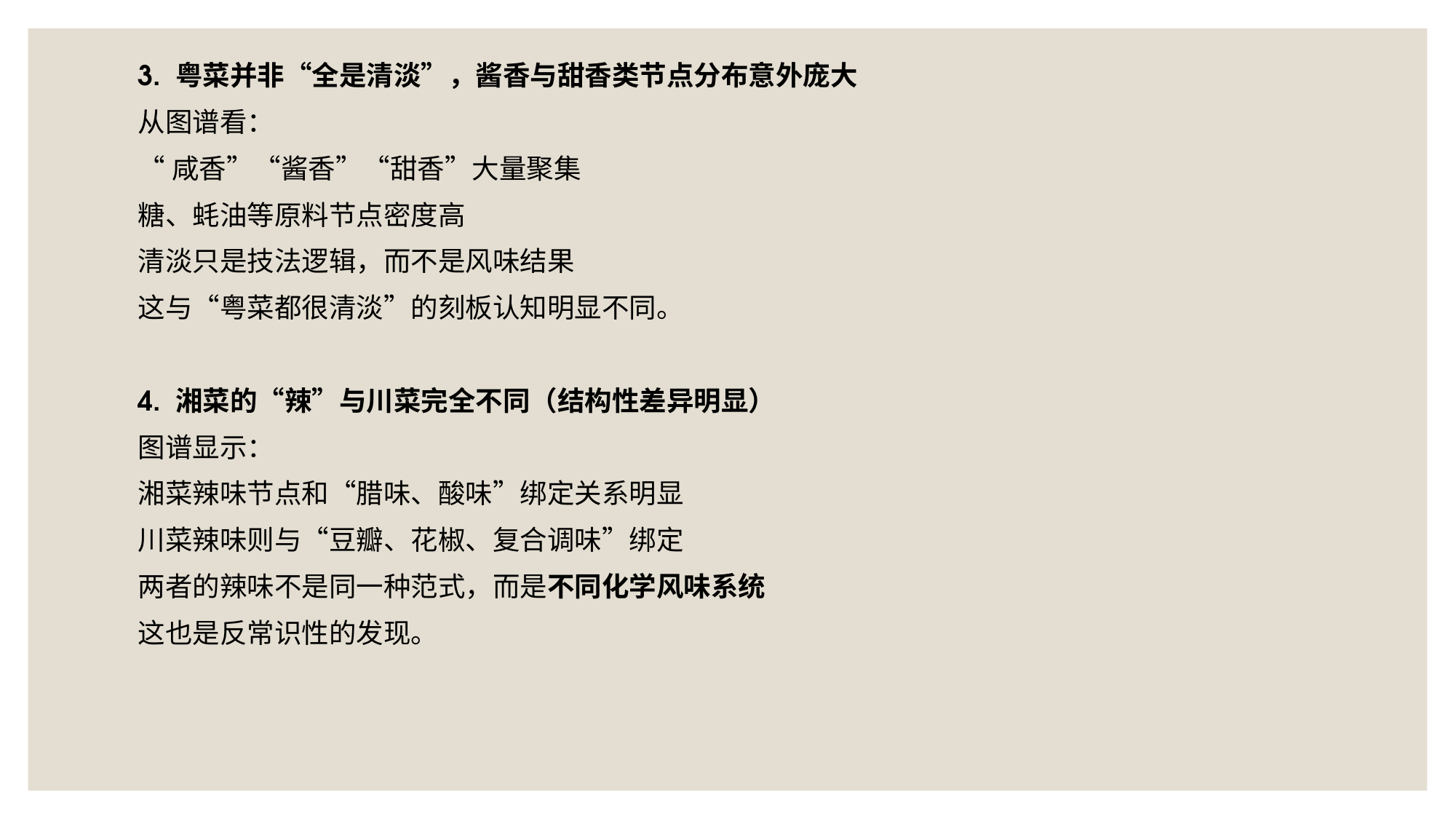

3. 粤菜并非“全是清淡”，酱香与甜香类节点分布意外庞大
从图谱看：
“咸香”“酱香”“甜香”大量聚集
糖、蚝油等原料节点密度高
清淡只是技法逻辑，而不是风味结果
这与“粤菜都很清淡”的刻板认知明显不同。

4. 湘菜的“辣”与川菜完全不同（结构性差异明显）
图谱显示：
湘菜辣味节点和“腊味、酸味”绑定关系明显
川菜辣味则与“豆瓣、花椒、复合调味”绑定
两者的辣味不是同一种范式，而是不同化学风味系统
这也是反常识性的发现。